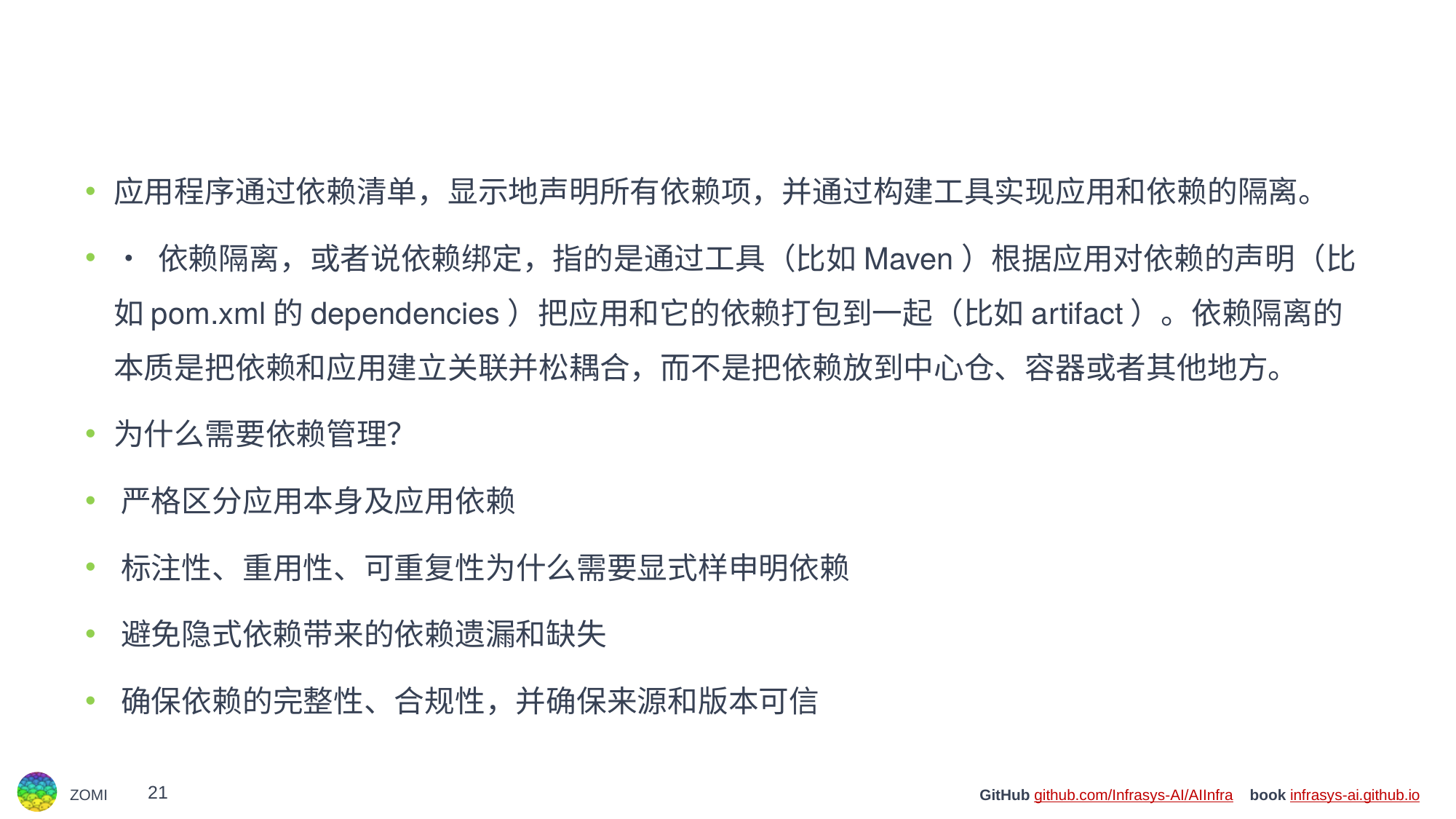

#
应用程序通过依赖清单，显示地声明所有依赖项，并通过构建工具实现应用和依赖的隔离。
• 依赖隔离，或者说依赖绑定，指的是通过工具（比如Maven）根据应用对依赖的声明（比如pom.xml的dependencies）把应用和它的依赖打包到一起（比如artifact）。依赖隔离的本质是把依赖和应用建立关联并松耦合，而不是把依赖放到中心仓、容器或者其他地方。
为什么需要依赖管理？
﻿﻿严格区分应用本身及应用依赖
﻿﻿标注性、重用性、可重复性为什么需要显式样申明依赖
﻿﻿避免隐式依赖带来的依赖遗漏和缺失
﻿﻿确保依赖的完整性、合规性，并确保来源和版本可信